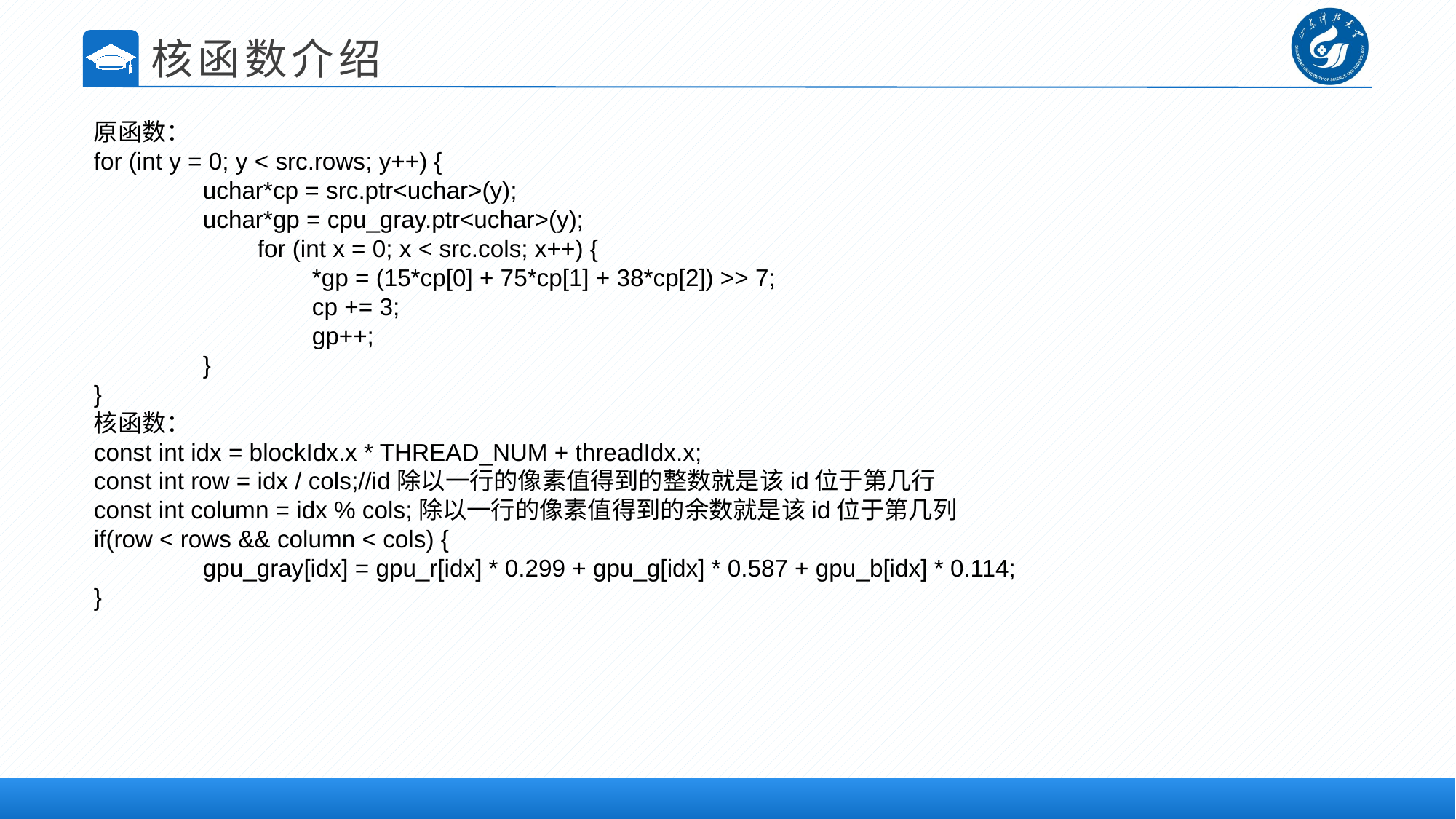

核函数介绍
原函数：
for (int y = 0; y < src.rows; y++) {
	uchar*cp = src.ptr<uchar>(y);
	uchar*gp = cpu_gray.ptr<uchar>(y);
	for (int x = 0; x < src.cols; x++) {
		*gp = (15*cp[0] + 75*cp[1] + 38*cp[2]) >> 7;
		cp += 3;
		gp++;
	}
}
核函数：
const int idx = blockIdx.x * THREAD_NUM + threadIdx.x;
const int row = idx / cols;//id除以一行的像素值得到的整数就是该id位于第几行
const int column = idx % cols;除以一行的像素值得到的余数就是该id位于第几列
if(row < rows && column < cols) {
	gpu_gray[idx] = gpu_r[idx] * 0.299 + gpu_g[idx] * 0.587 + gpu_b[idx] * 0.114;
}